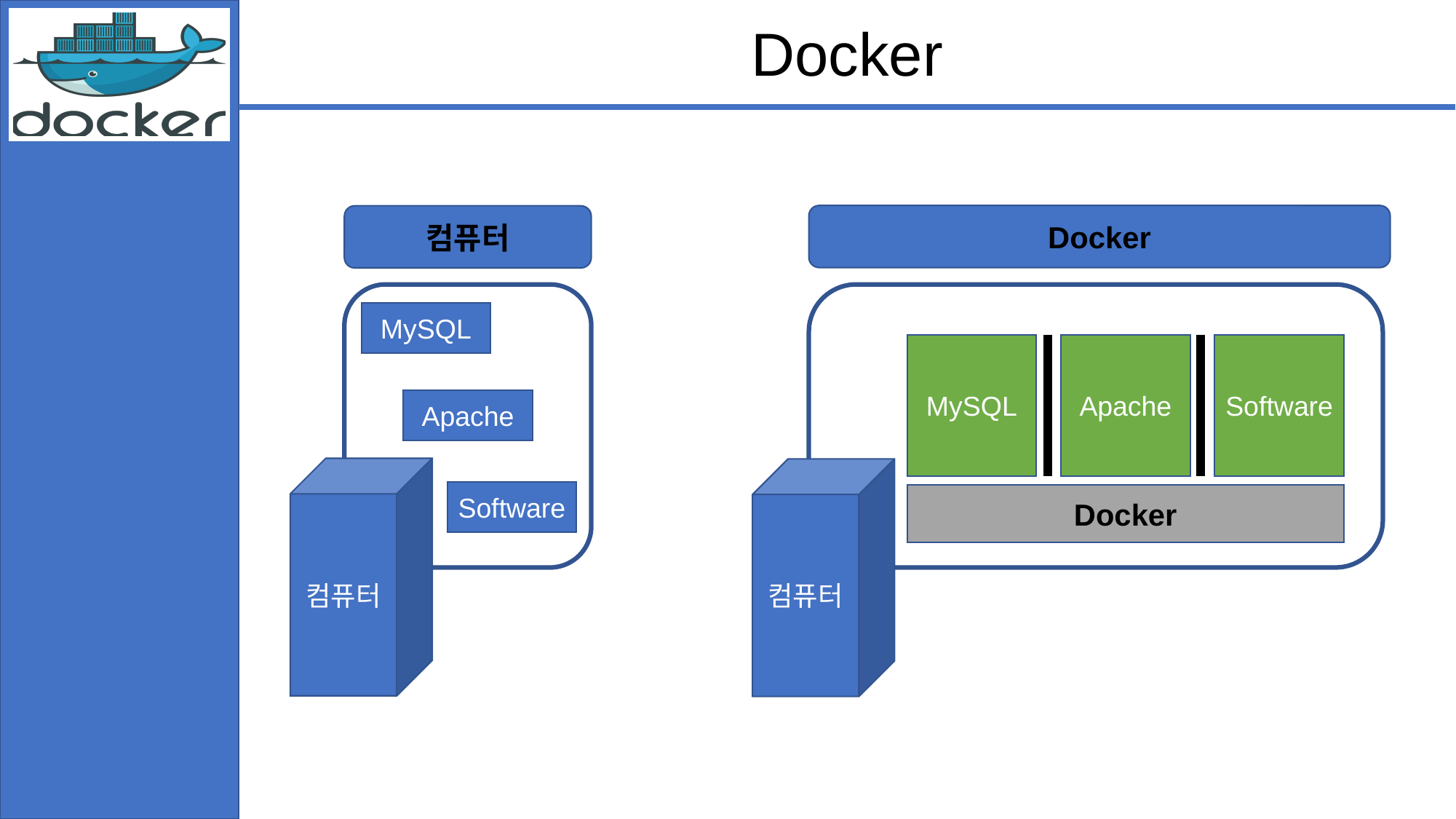

Docker
Docker

MySQL
Apache
Software
컴퓨터
Docker
컴퓨터

MySQL
Apache
Software
컴퓨터